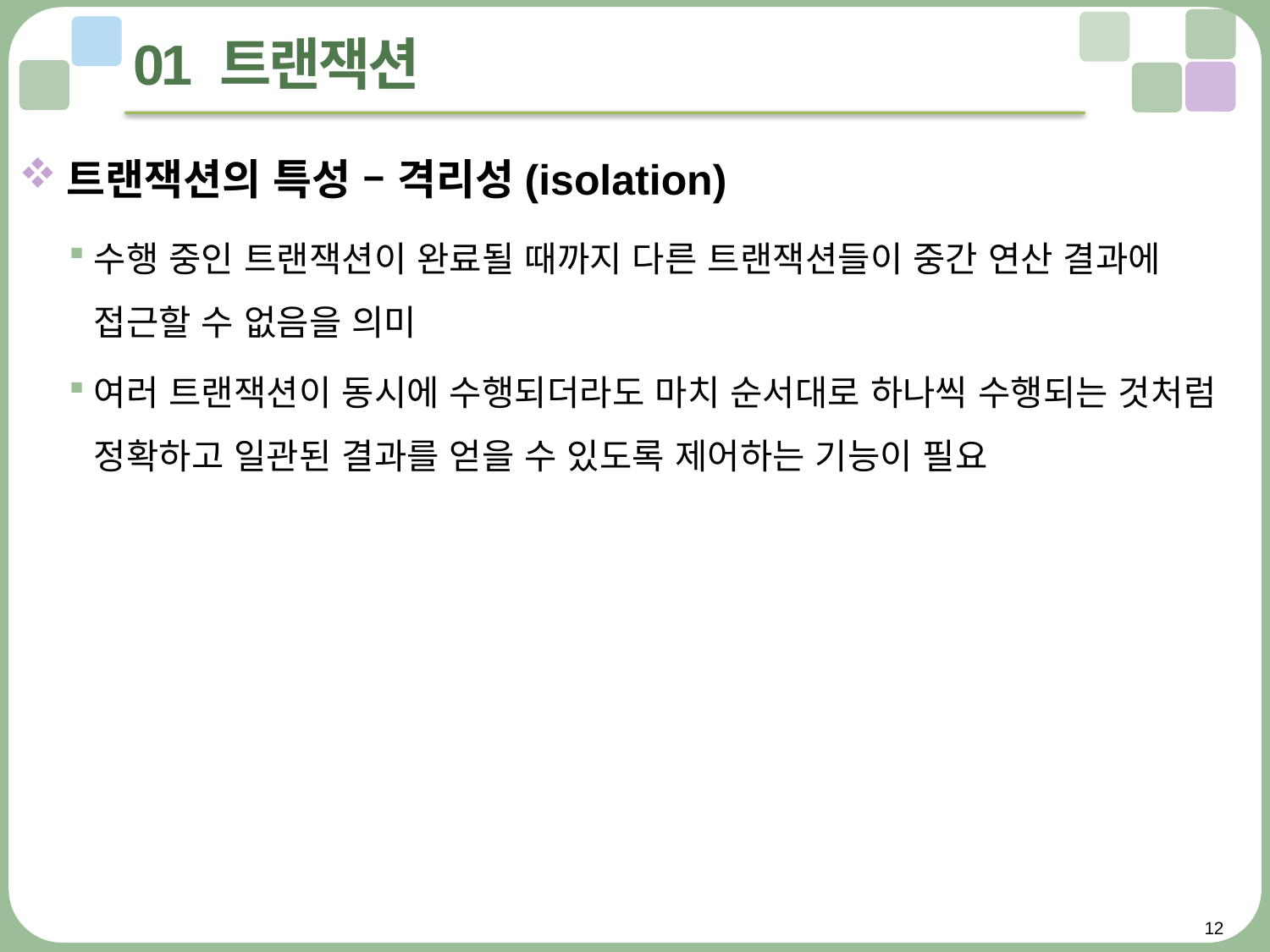

# 01 트랜잭션
트랜잭션의 특성 – 격리성(isolation)
수행 중인 트랜잭션이 완료될 때까지 다른 트랜잭션들이 중간 연산 결과에 접근할 수 없음을 의미
여러 트랜잭션이 동시에 수행되더라도 마치 순서대로 하나씩 수행되는 것처럼 정확하고 일관된 결과를 얻을 수 있도록 제어하는 기능이 필요